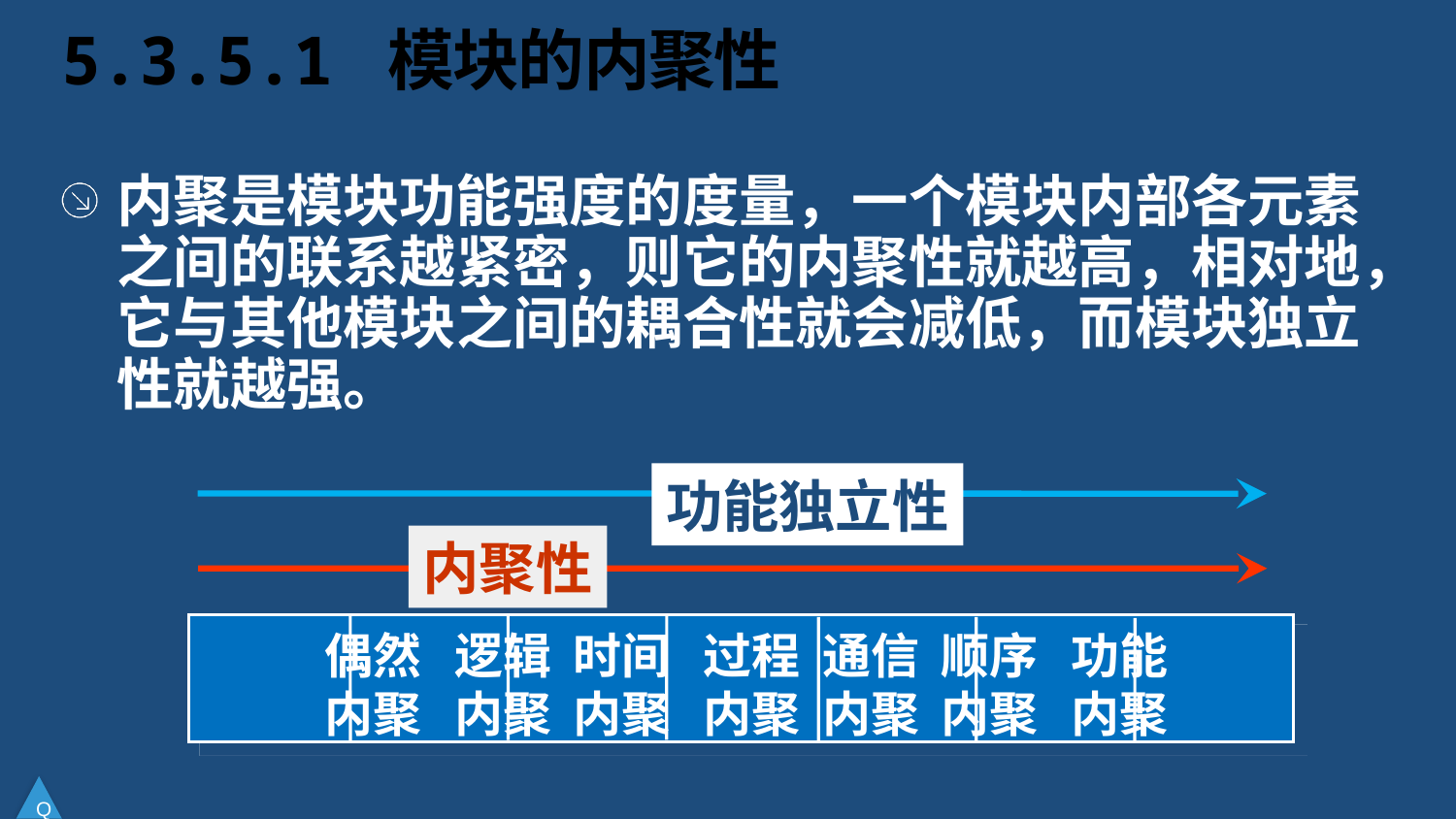

# 5.3.5.1 模块的内聚性
内聚是模块功能强度的度量，一个模块内部各元素之间的联系越紧密，则它的内聚性就越高，相对地，它与其他模块之间的耦合性就会减低，而模块独立性就越强。
功能独立性

内聚性

偶然   逻辑  时间   过程  通信  顺序   功能
内聚   内聚  内聚   内聚  内聚  内聚   内聚
Q